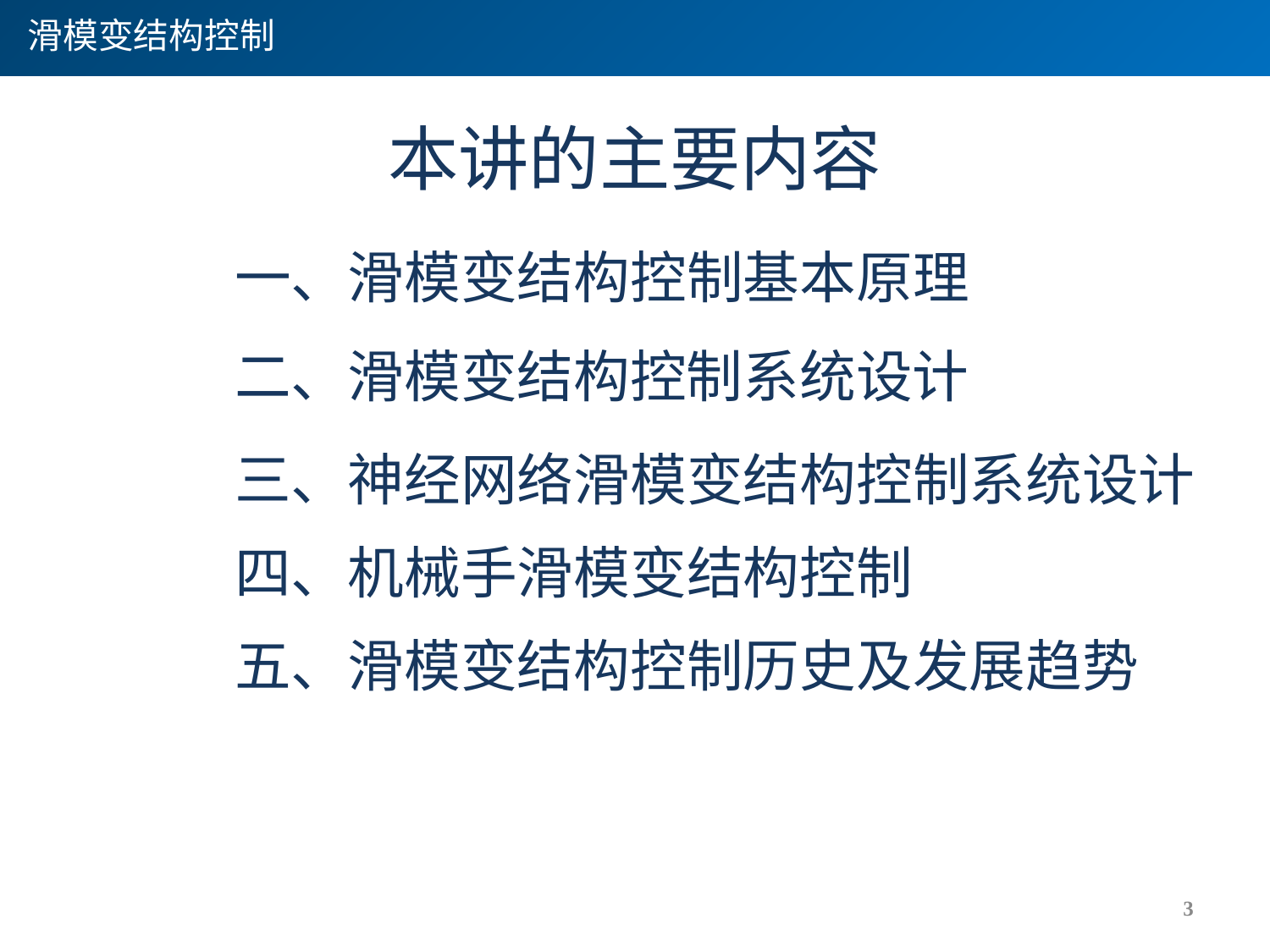

滑模变结构控制

# 本讲的主要内容
一、滑模变结构控制基本原理

二、滑模变结构控制系统设计
三、神经网络滑模变结构控制系统设计
四、机械手滑模变结构控制
五、滑模变结构控制历史及发展趋势
3